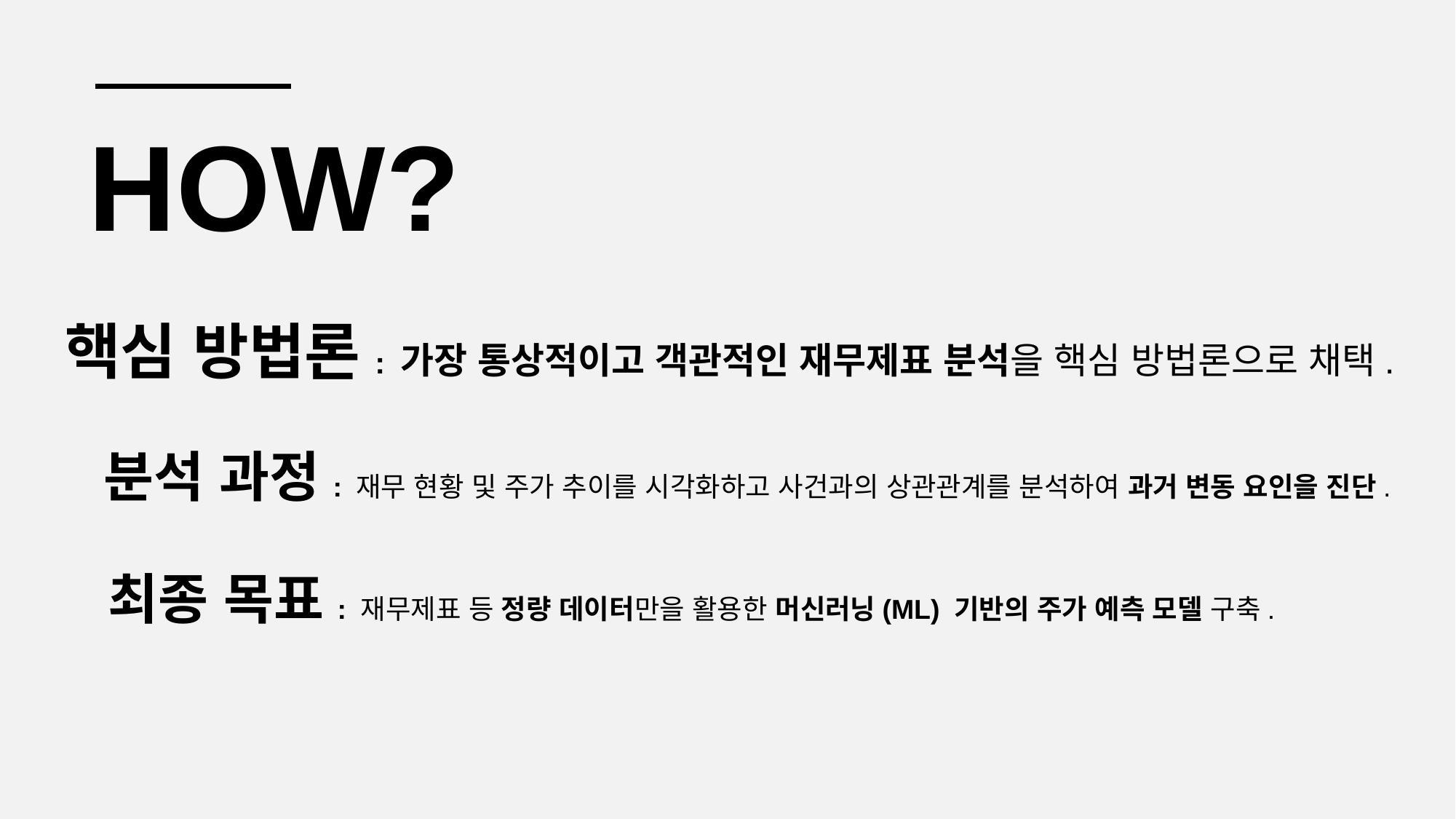

HOW?
핵심 방법론: 가장 통상적이고 객관적인 재무제표 분석을 핵심 방법론으로 채택.
분석 과정: 재무 현황 및 주가 추이를 시각화하고 사건과의 상관관계를 분석하여 과거 변동 요인을 진단.
최종 목표: 재무제표 등 정량 데이터만을 활용한 머신러닝(ML) 기반의 주가 예측 모델 구축.